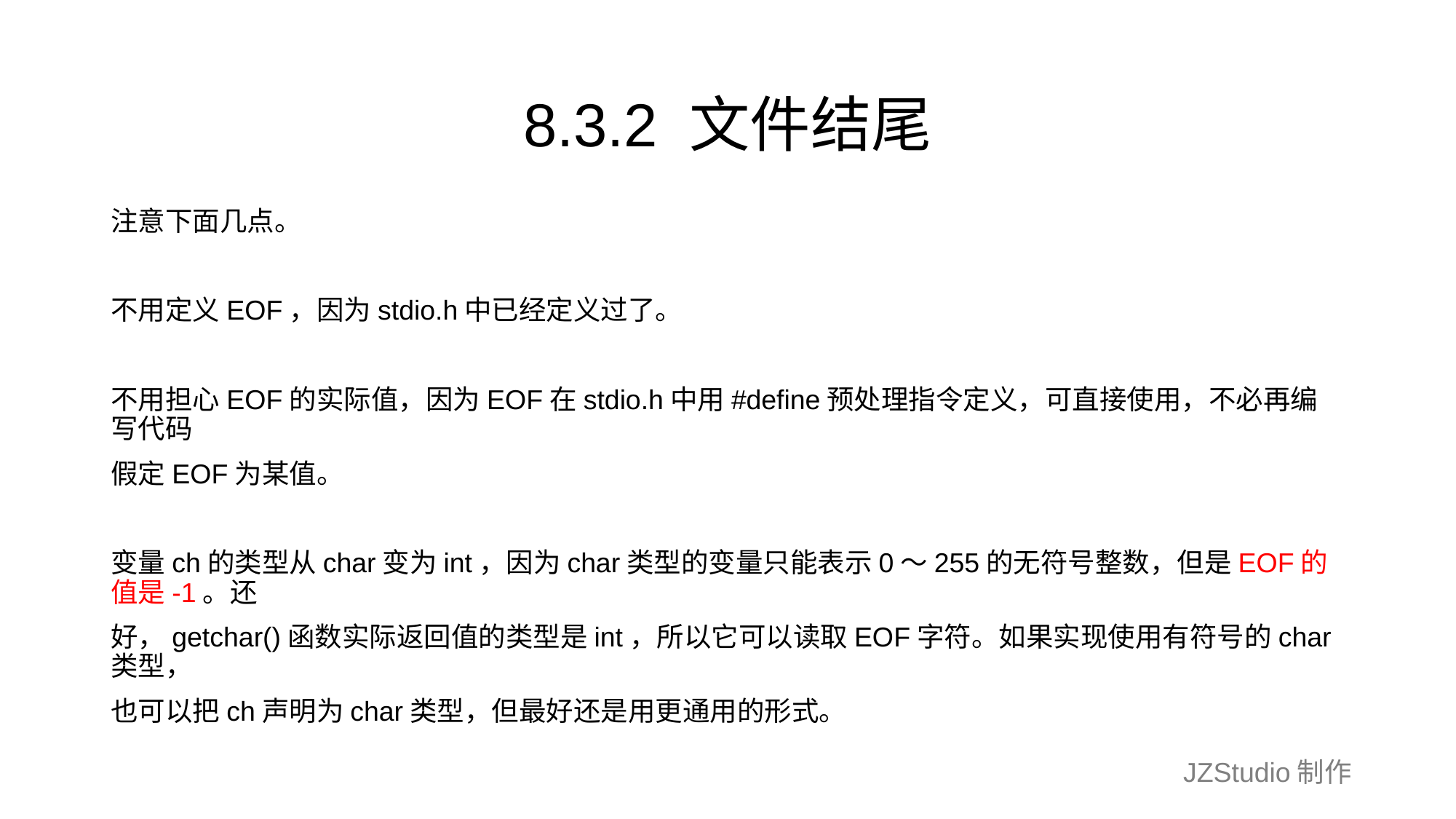

# 8.3.2 文件结尾
注意下面几点。

不用定义EOF，因为stdio.h中已经定义过了。

不用担心EOF的实际值，因为EOF在stdio.h中用#define预处理指令定义，可直接使用，不必再编写代码
假定EOF为某值。

变量ch的类型从char变为int，因为char类型的变量只能表示0～255的无符号整数，但是EOF的值是-1。还
好，getchar()函数实际返回值的类型是int，所以它可以读取EOF字符。如果实现使用有符号的char类型，
也可以把ch声明为char类型，但最好还是用更通用的形式。